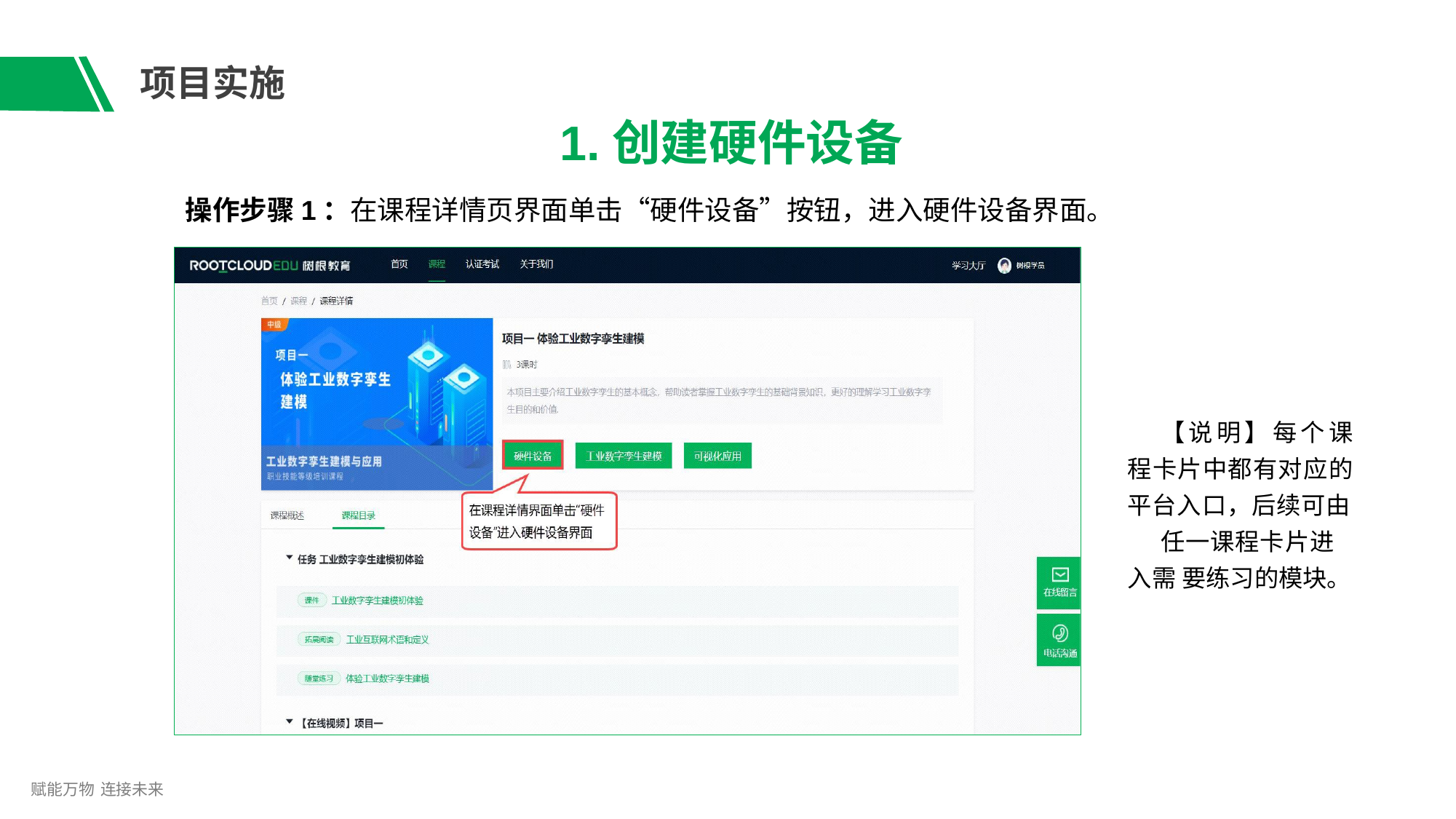

# 项目实施
1.创建硬件设备
操作步骤1：在课程详情页界面单击“硬件设备”按钮，进入硬件设备界面。

【说明】每个课 程卡片中都有对应的 平台入口，后续可由
任一课程卡片进入需 要练习的模块。
赋能万物 连接未来